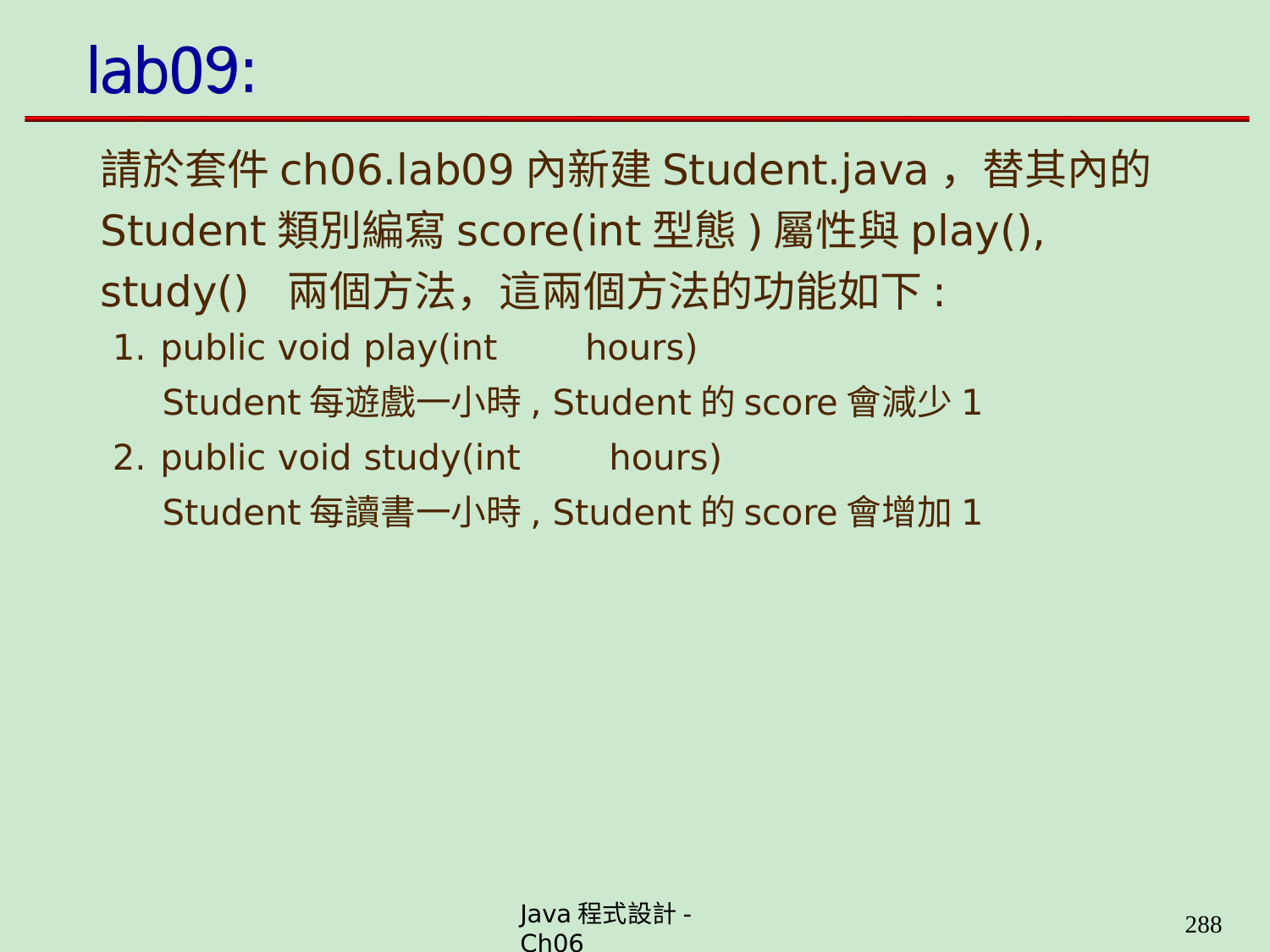

# lab09:
請於套件ch06.lab09內新建Student.java，替其內的 Student類別編寫score(int型態)屬性與play(), study()  兩個方法，這兩個方法的功能如下:
public void play(int	hours)
Student每遊戲一小時, Student的score會減少1
public void study(int	hours)
Student每讀書一小時, Student的score會增加1
Java程式設計-Ch06
288